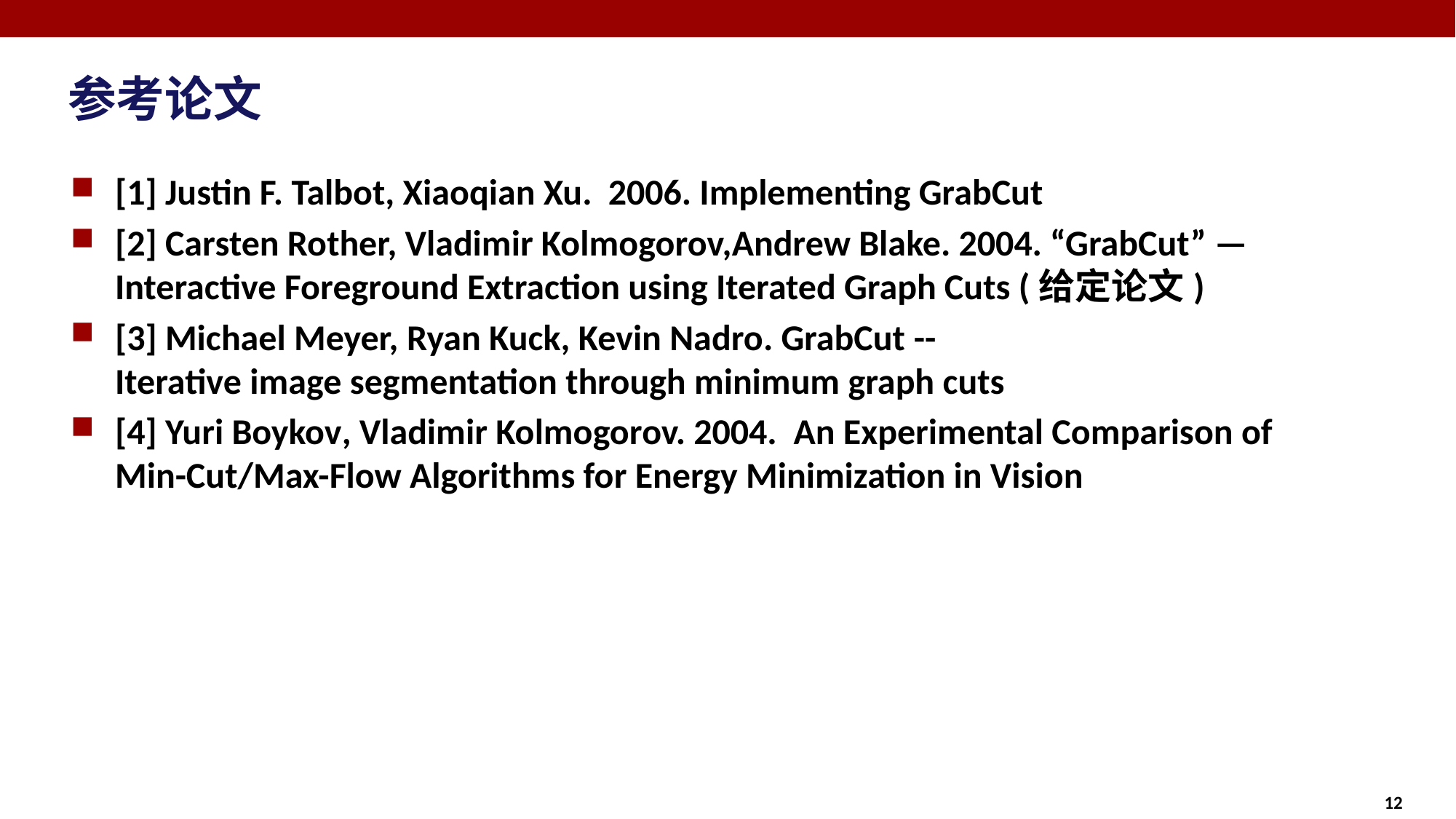

# 参考论文
[1] Justin F. Talbot, Xiaoqian Xu.  2006. Implementing GrabCut
[2] Carsten Rother, Vladimir Kolmogorov,Andrew Blake. 2004. “GrabCut” — Interactive Foreground Extraction using Iterated Graph Cuts (给定论文)
[3] Michael Meyer, Ryan Kuck, Kevin Nadro. GrabCut -- Iterative image segmentation through minimum graph cuts
[4] Yuri Boykov, Vladimir Kolmogorov. 2004.  An Experimental Comparison of Min-Cut/Max-Flow Algorithms for Energy Minimization in Vision